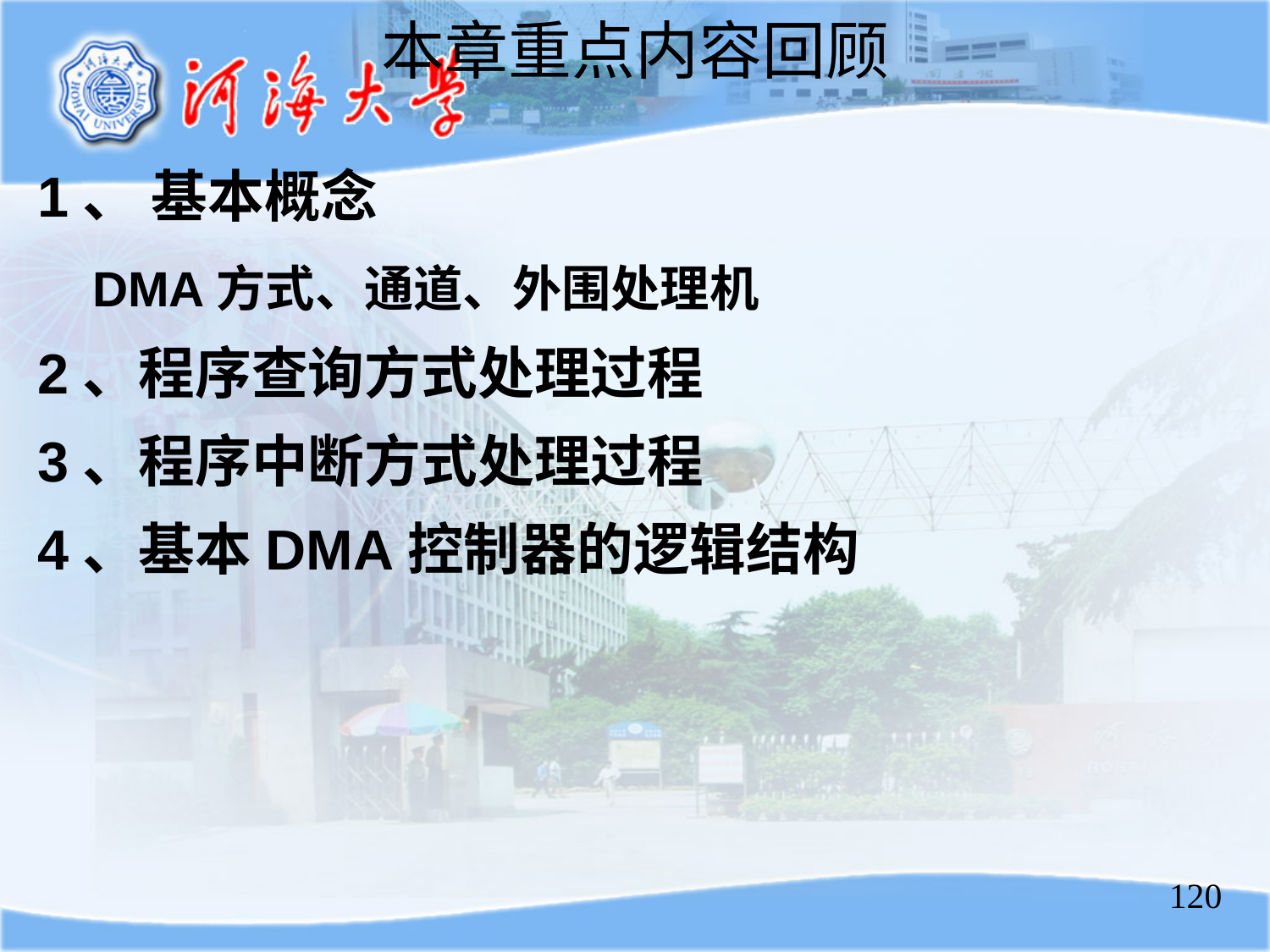

本章重点内容回顾
1、 基本概念
    DMA方式、通道、外围处理机
2、程序查询方式处理过程
3、程序中断方式处理过程
4、基本DMA控制器的逻辑结构
120